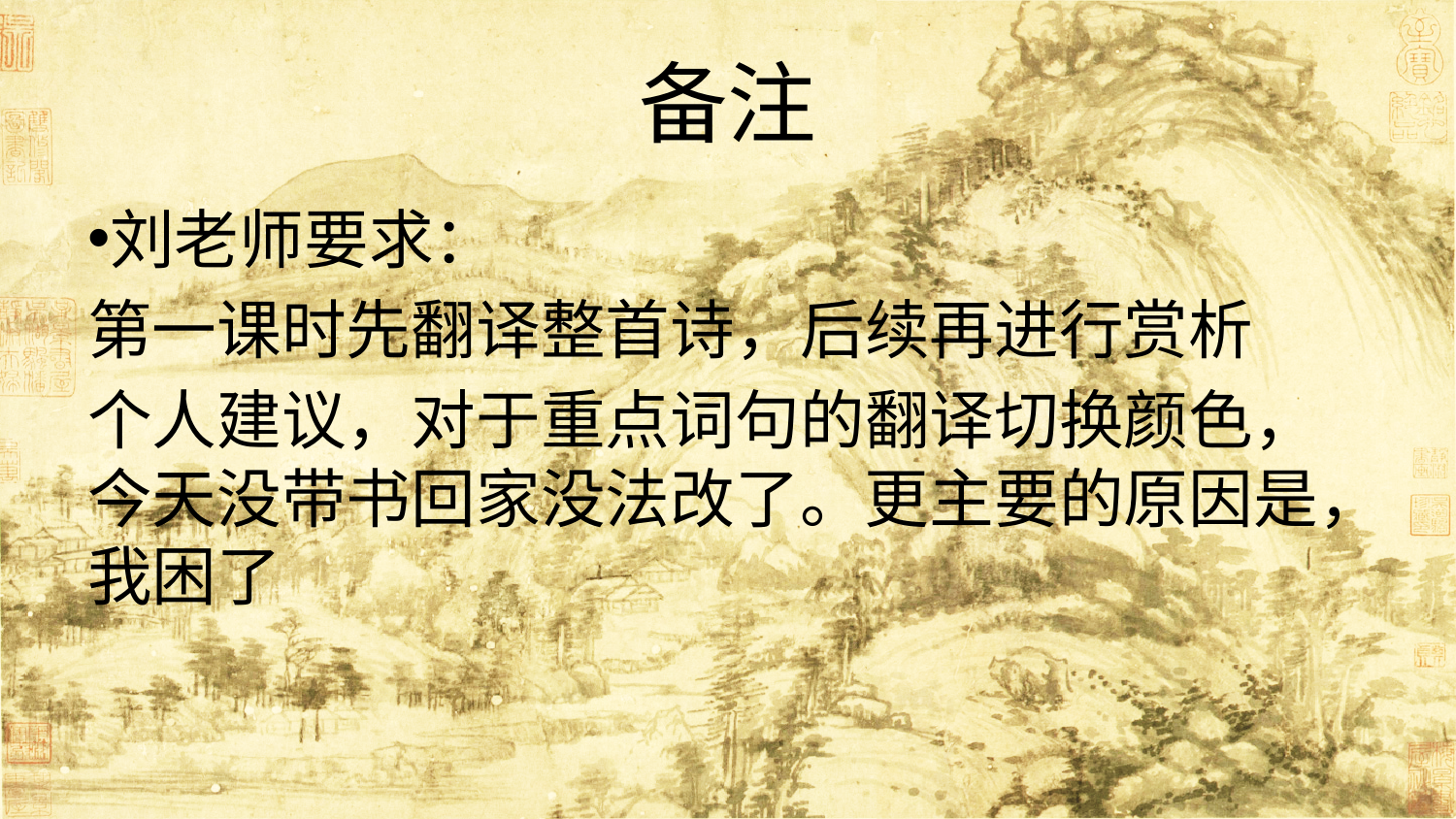

# 备注
刘老师要求：
第一课时先翻译整首诗，后续再进行赏析
个人建议，对于重点词句的翻译切换颜色，今天没带书回家没法改了。更主要的原因是，我困了